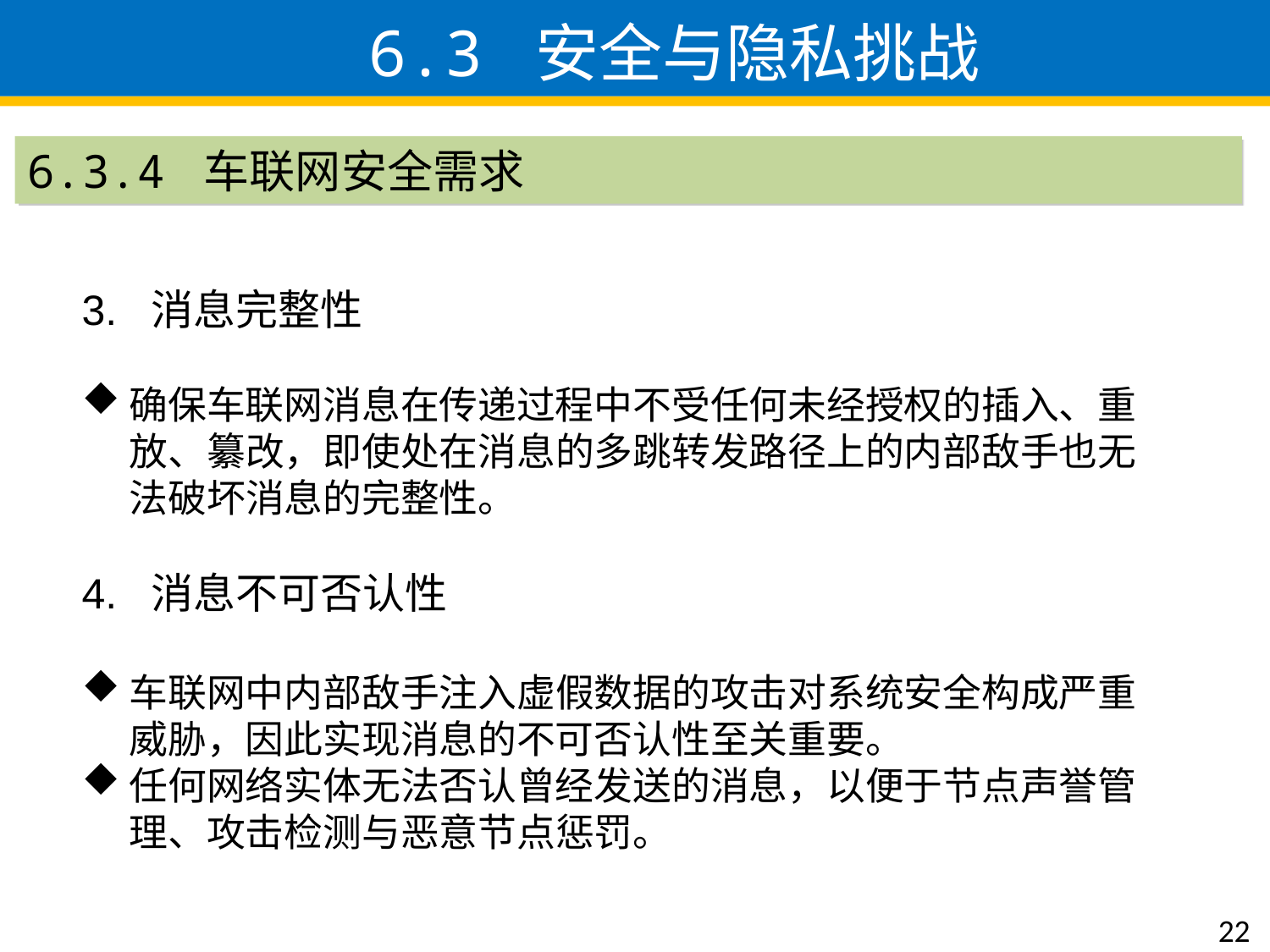

6.3 安全与隐私挑战
6.3.4 车联网安全需求

3.  消息完整性

确保车联网消息在传递过程中不受任何未经授权的插入、重放、纂改，即使处在消息的多跳转发路径上的内部敌手也无法破坏消息的完整性。

4.  消息不可否认性

车联网中内部敌手注入虚假数据的攻击对系统安全构成严重威胁，因此实现消息的不可否认性至关重要。
任何网络实体无法否认曾经发送的消息，以便于节点声誉管理、攻击检测与恶意节点惩罚。
22